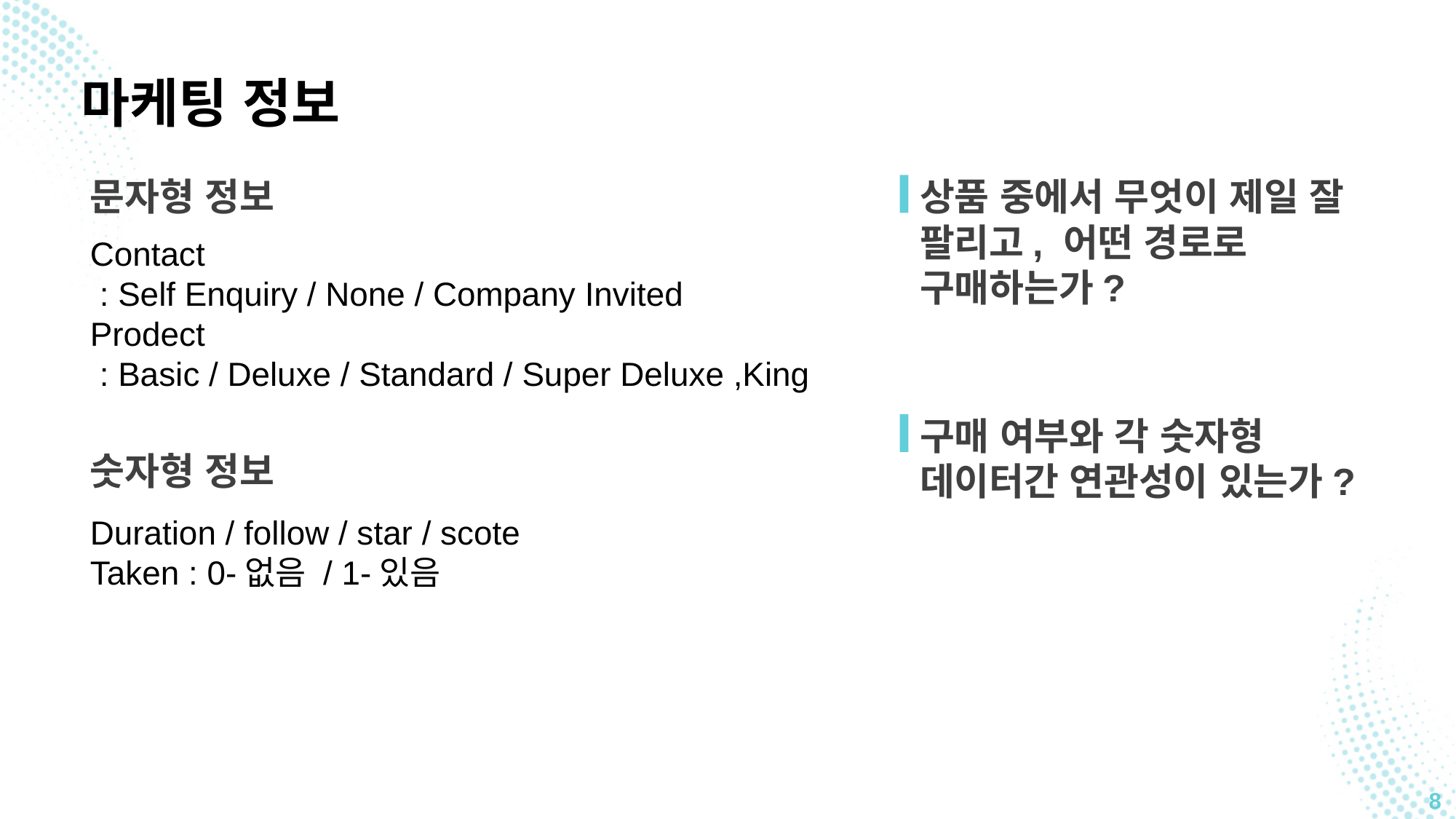

마케팅 정보
문자형 정보
상품 중에서 무엇이 제일 잘 팔리고, 어떤 경로로 구매하는가?

Contact
 : Self Enquiry / None / Company Invited
Prodect
 : Basic / Deluxe / Standard / Super Deluxe ,King
구매 여부와 각 숫자형
데이터간 연관성이 있는가?

숫자형 정보
Duration / follow / star / scote
Taken : 0-없음 / 1-있음